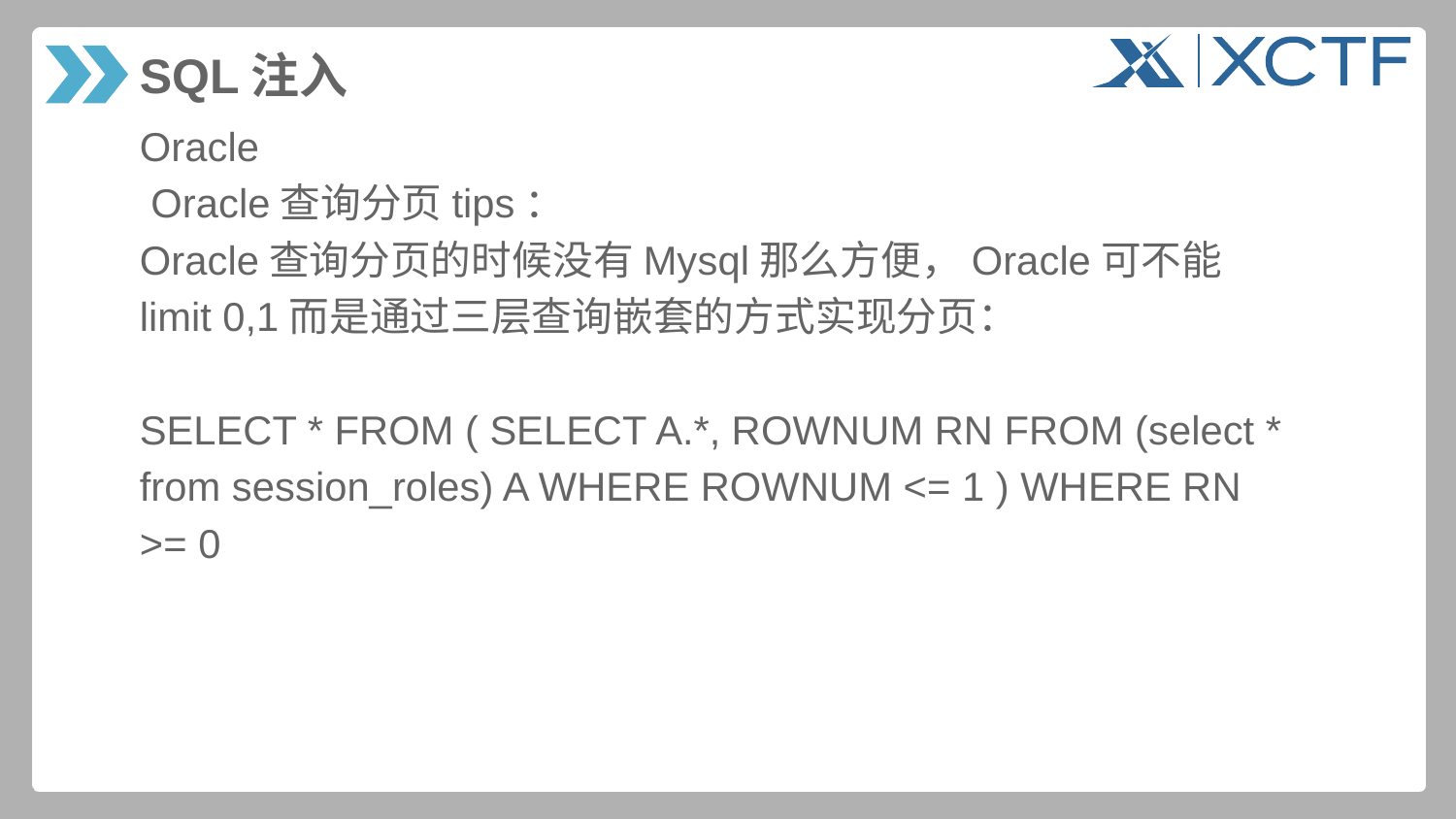

# SQL注入
Oracle
 Oracle查询分页tips：
Oracle查询分页的时候没有Mysql那么方便，Oracle可不能
limit 0,1而是通过三层查询嵌套的方式实现分页：

SELECT * FROM ( SELECT A.*, ROWNUM RN FROM (select *
from session_roles) A WHERE ROWNUM <= 1 ) WHERE RN
>= 0